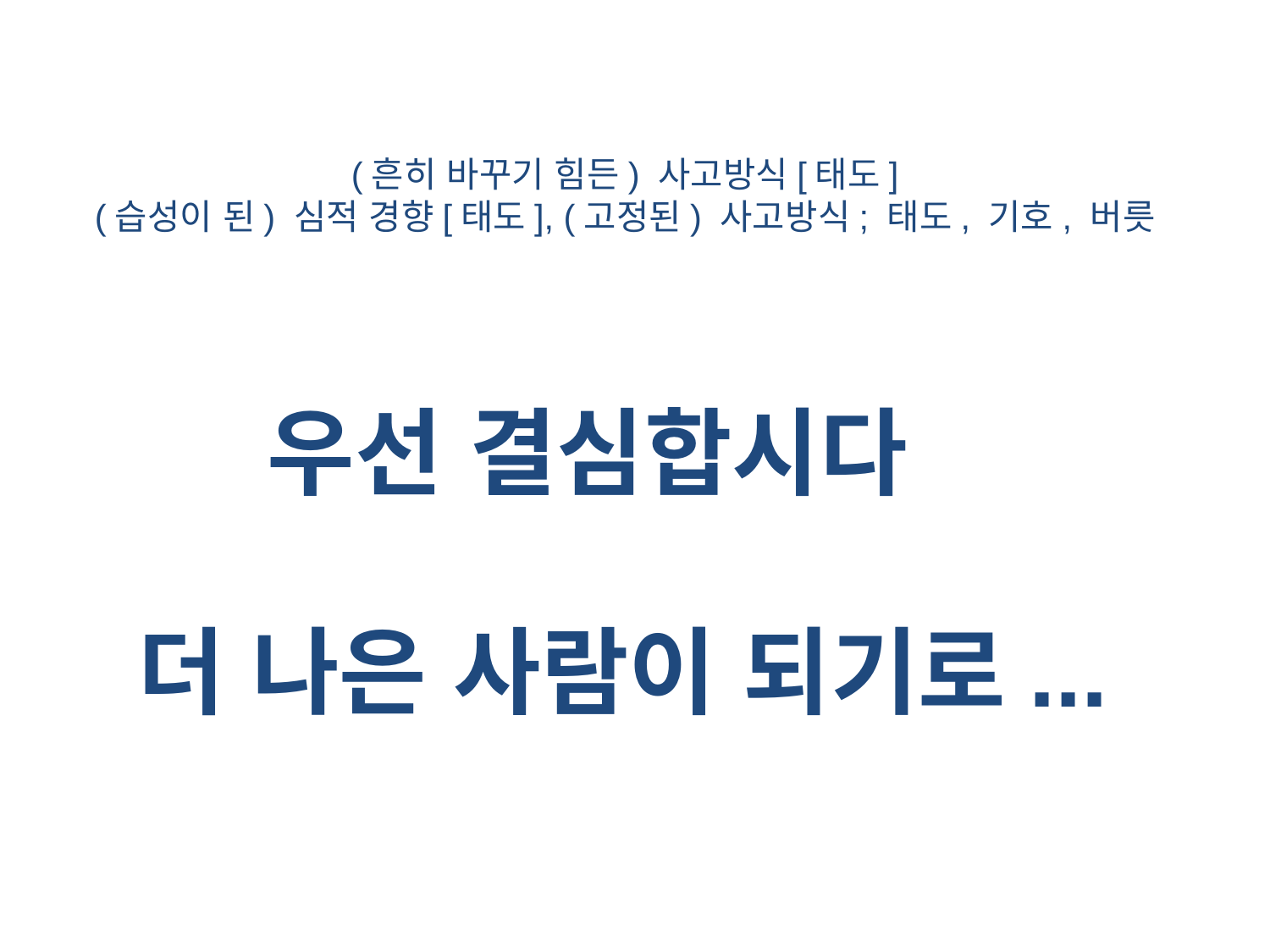

(흔히 바꾸기 힘든) 사고방식[태도]
(습성이 된) 심적 경향[태도], (고정된) 사고방식; 태도, 기호, 버릇
우선 결심합시다
더 나은 사람이 되기로...